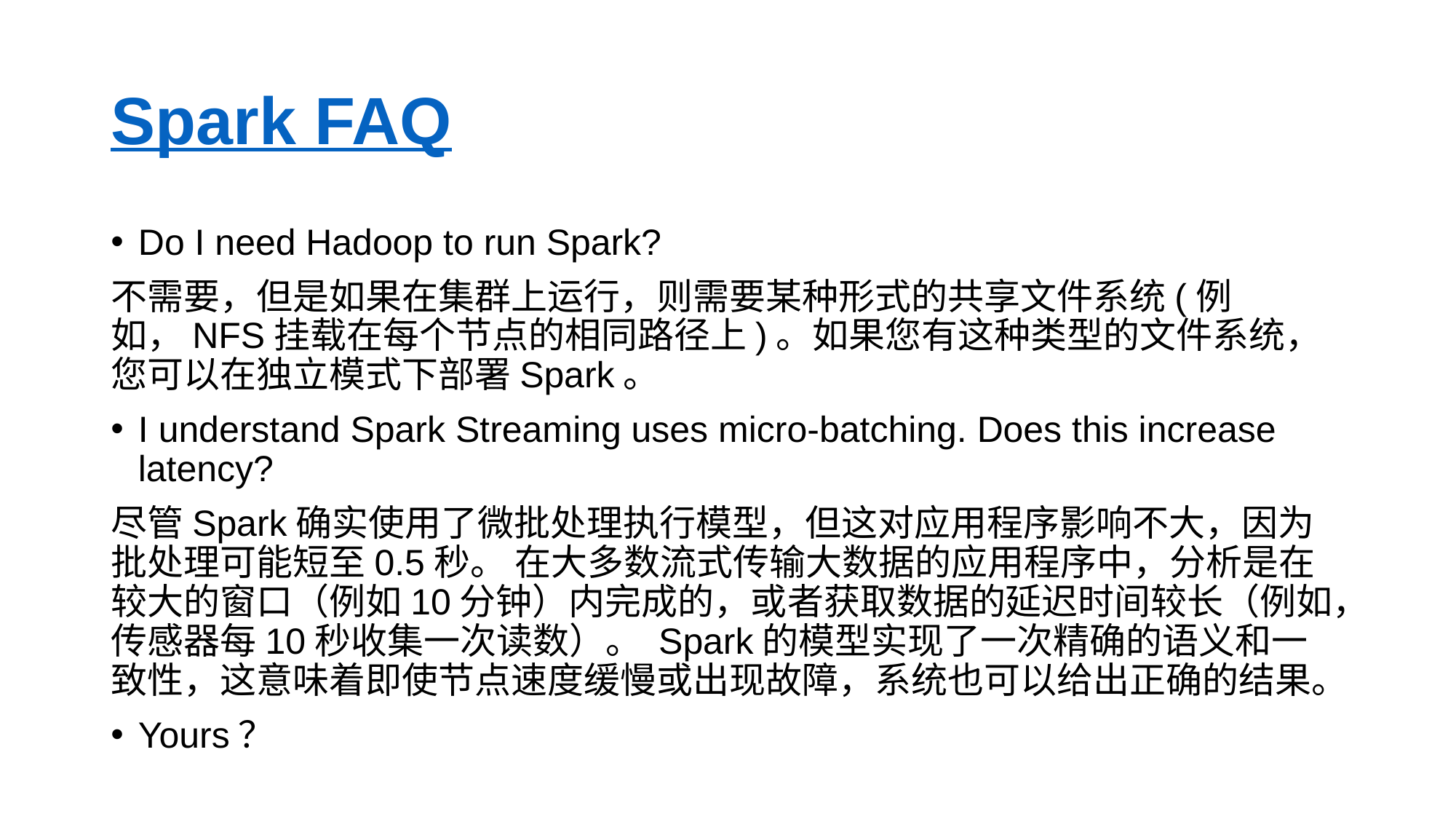

# Spark FAQ
Do I need Hadoop to run Spark?
不需要，但是如果在集群上运行，则需要某种形式的共享文件系统(例如，NFS挂载在每个节点的相同路径上)。如果您有这种类型的文件系统，您可以在独立模式下部署Spark。
I understand Spark Streaming uses micro-batching. Does this increase latency?
尽管Spark确实使用了微批处理执行模型，但这对应用程序影响不大，因为批处理可能短至0.5秒。 在大多数流式传输大数据的应用程序中，分析是在较大的窗口（例如10分钟）内完成的，或者获取数据的延迟时间较长（例如，传感器每10秒收集一次读数）。 Spark的模型实现了一次精确的语义和一致性，这意味着即使节点速度缓慢或出现故障，系统也可以给出正确的结果。
Yours？